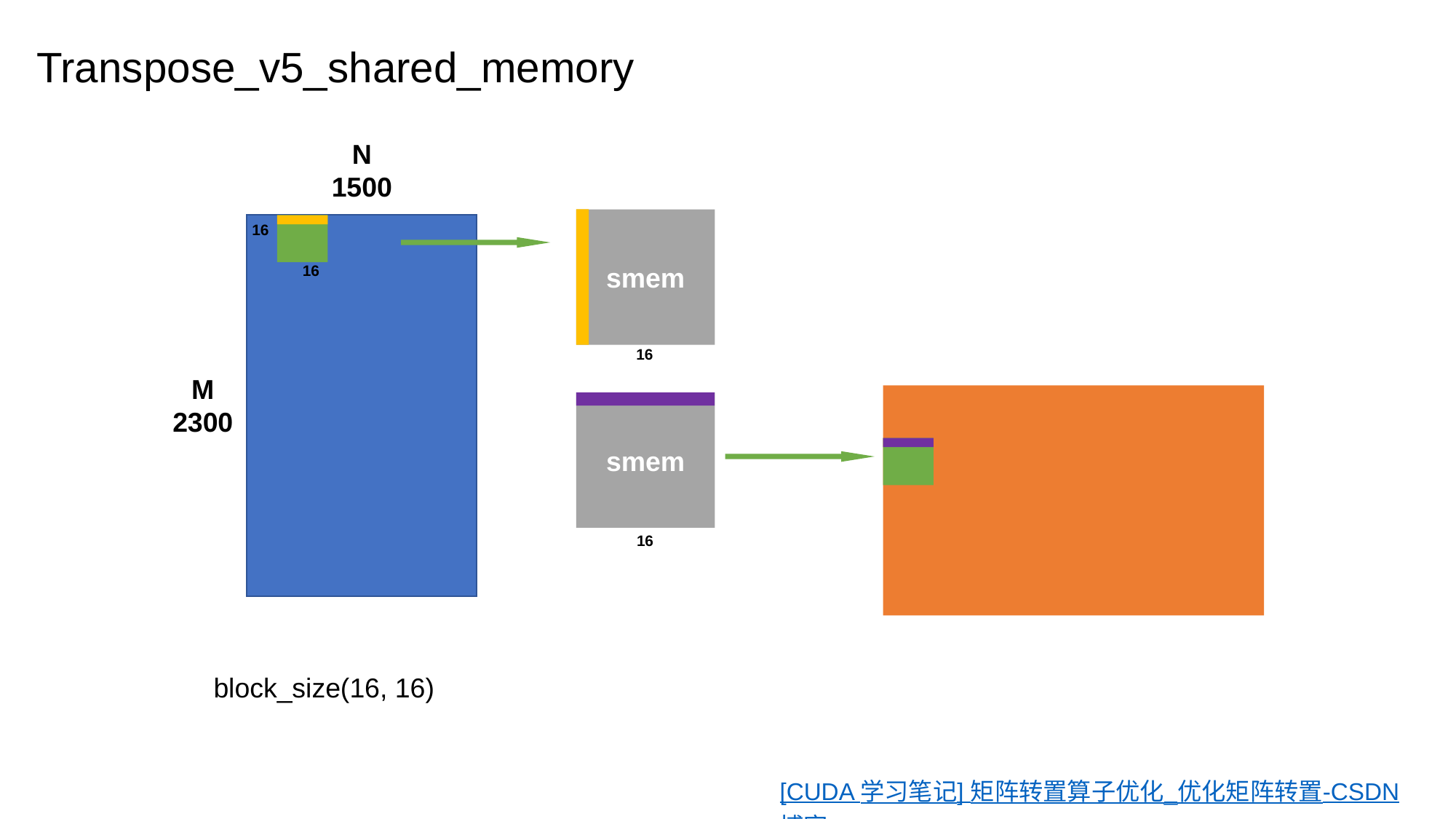

Transpose_v5_shared_memory
N
1500

smem

16

16

16
M
2300

smem

16
block_size(16, 16)
[CUDA 学习笔记] 矩阵转置算子优化_优化矩阵转置-CSDN博客